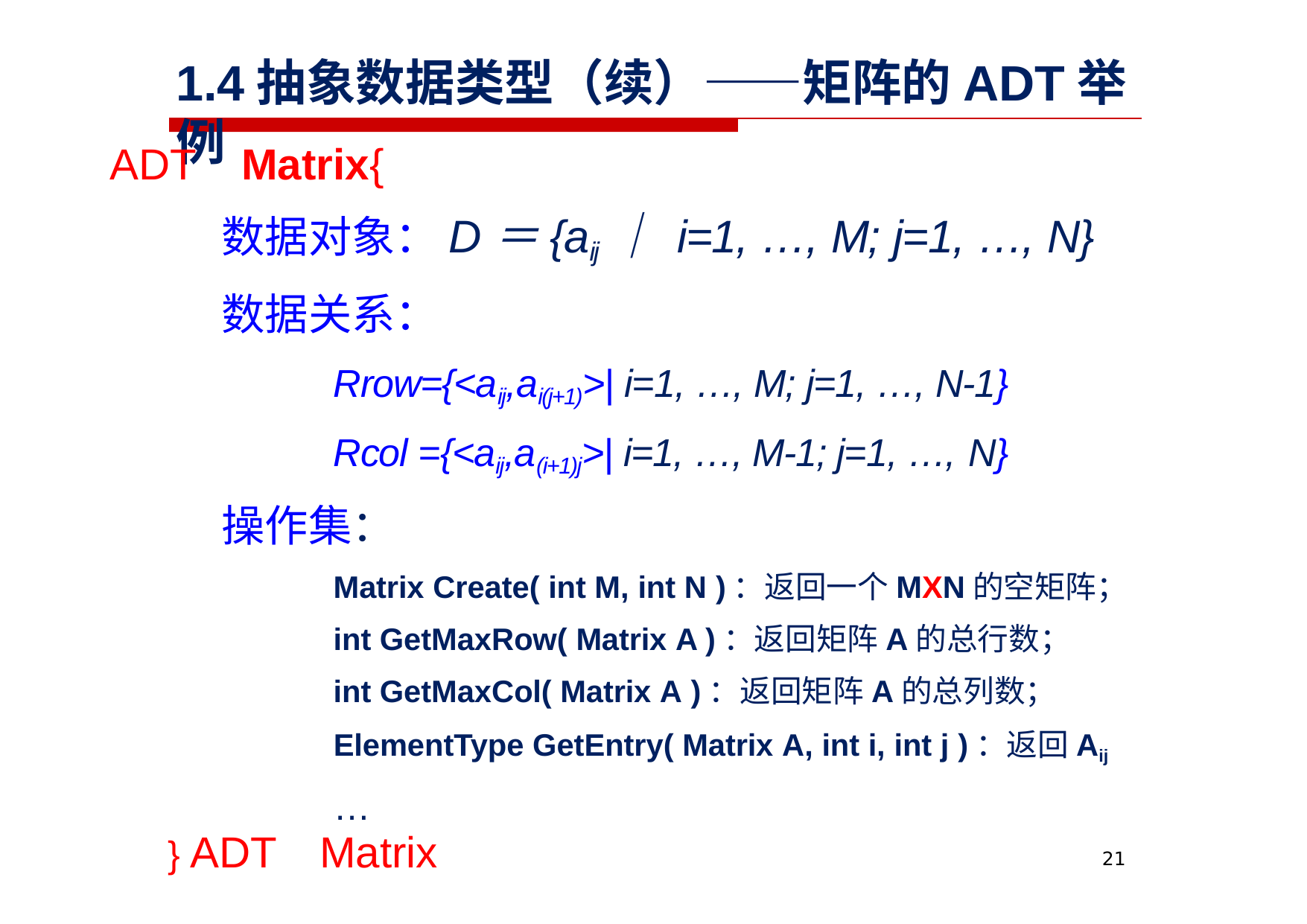

# 1.4抽象数据类型（续）——矩阵的ADT举例
ADT	Matrix{
数据对象：D＝{aij｜ i=1, …, M; j=1, …, N}
数据关系：
Rrow={<aij,ai(j+1)>| i=1, …, M; j=1, …, N-1}  Rcol ={<aij,a(i+1)j>| i=1, …, M-1; j=1, …, N}
操作集：
Matrix Create( int M, int N )：返回一个MXN的空矩阵；  int GetMaxRow( Matrix A )：返回矩阵A的总行数；
int GetMaxCol( Matrix A )：返回矩阵A的总列数；  ElementType GetEntry( Matrix A, int i, int j )：返回Aij
…
} ADT	Matrix
21